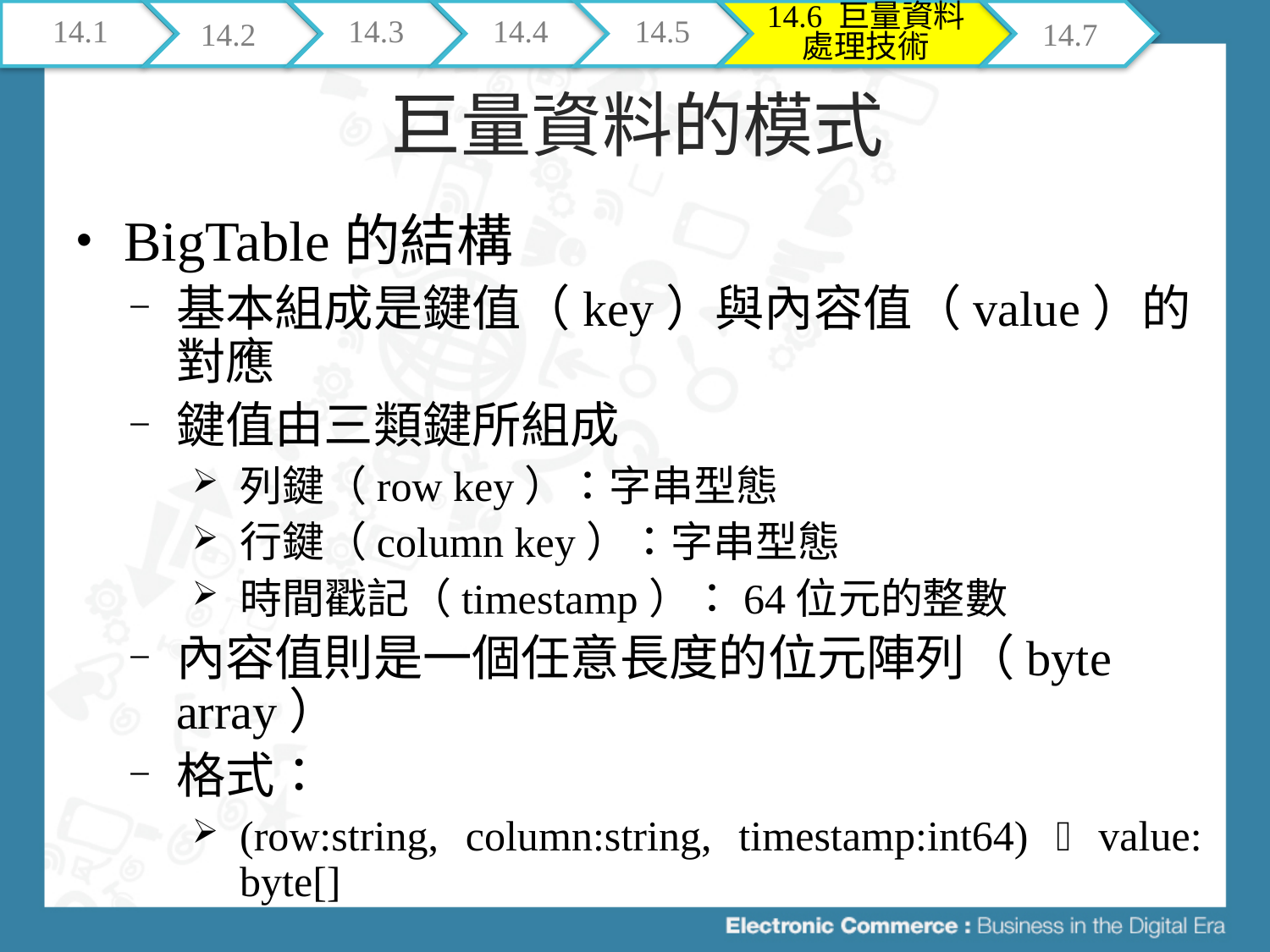

14.1
14.2
14.3
14.4
14.5
14.6 巨量資料處理技術
14.7
# 巨量資料的模式
BigTable的結構
基本組成是鍵值（key）與內容值（value）的對應
鍵值由三類鍵所組成
列鍵（row key）：字串型態
行鍵（column key）：字串型態
時間戳記（timestamp）：64位元的整數
內容值則是一個任意長度的位元陣列（byte array）
格式：
(row:string, column:string, timestamp:int64) ⇒ value: byte[]